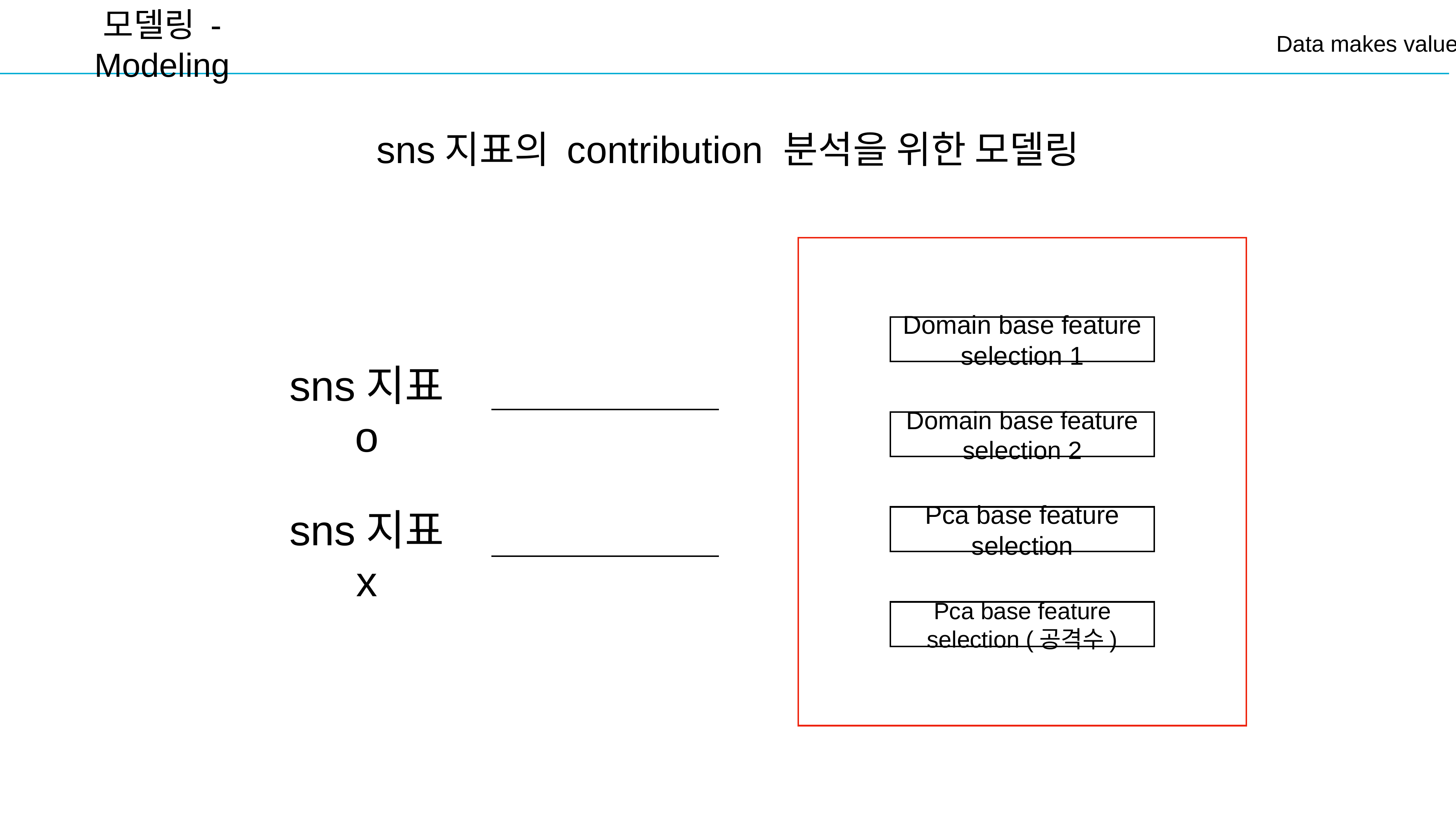

모델링 - Modeling
Data makes values

sns지표의 contribution 분석을 위한 모델링

Domain base feature selection 1
sns지표 o

Domain base feature selection 2
Pca base feature selection
sns지표 x

Pca base feature selection (공격수)